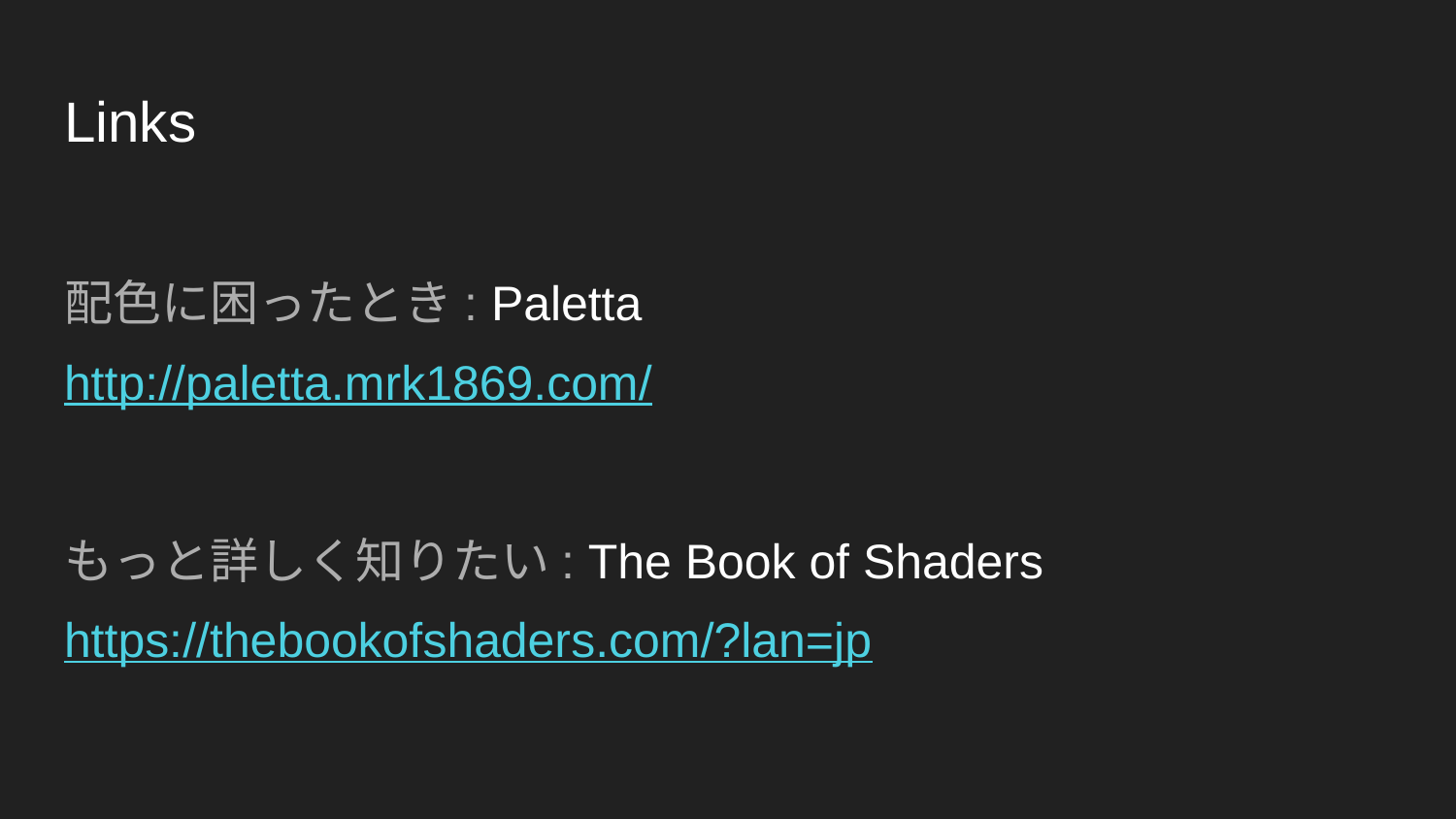

# Links
配色に困ったとき: Paletta
http://paletta.mrk1869.com/
もっと詳しく知りたい: The Book of Shaders
https://thebookofshaders.com/?lan=jp